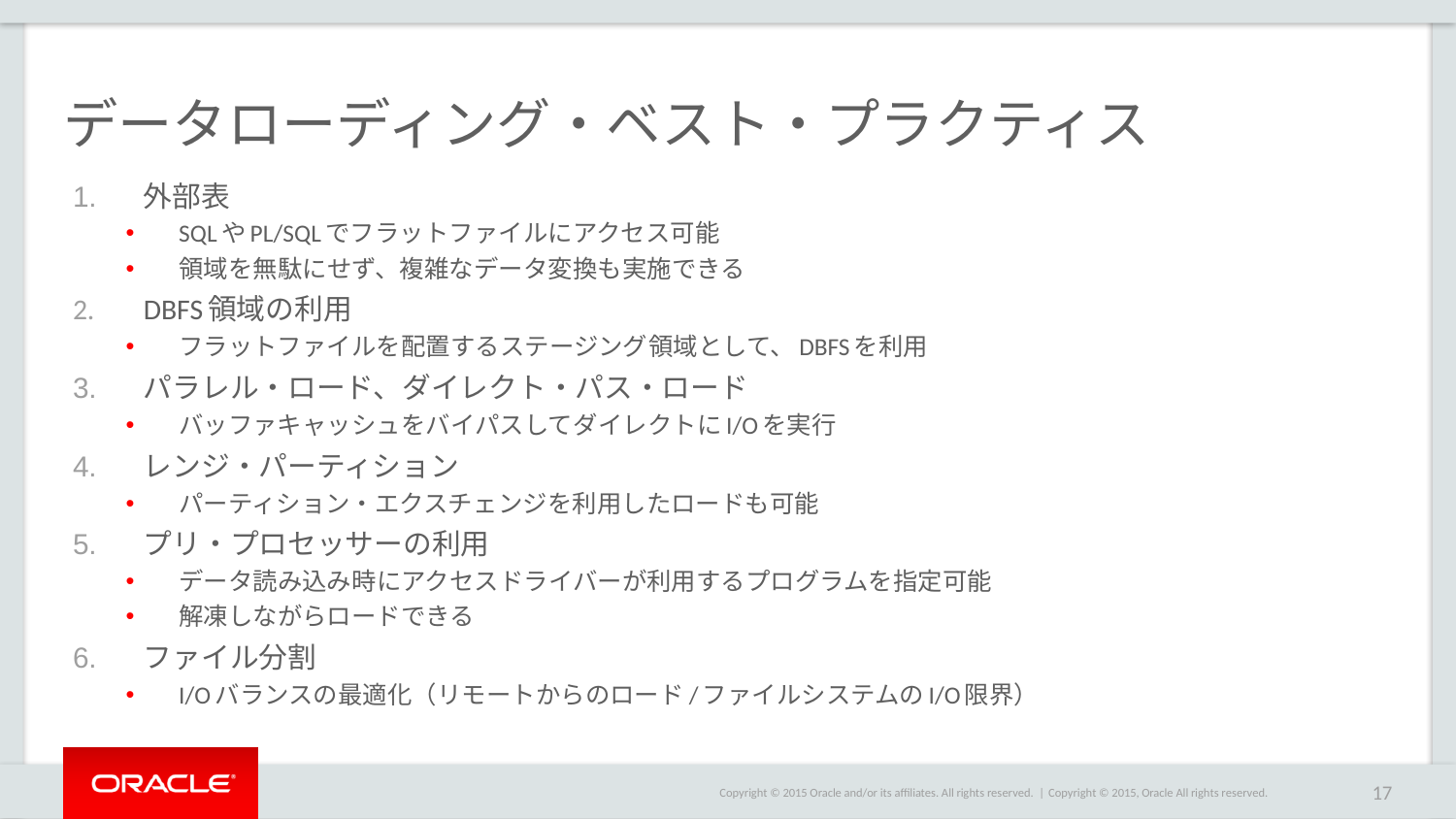

# データローディング・ベスト・プラクティス

外部表
SQLやPL/SQLでフラットファイルにアクセス可能
領域を無駄にせず、複雑なデータ変換も実施できる
DBFS領域の利用
フラットファイルを配置するステージング領域として、DBFSを利用
パラレル・ロード、ダイレクト・パス・ロード
バッファキャッシュをバイパスしてダイレクトにI/Oを実行
レンジ・パーティション
パーティション・エクスチェンジを利用したロードも可能
プリ・プロセッサーの利用
データ読み込み時にアクセスドライバーが利用するプログラムを指定可能
解凍しながらロードできる
ファイル分割
I/Oバランスの最適化（リモートからのロード/ファイルシステムのI/O限界）

Copyright © 2015, Oracle All rights reserved.
17